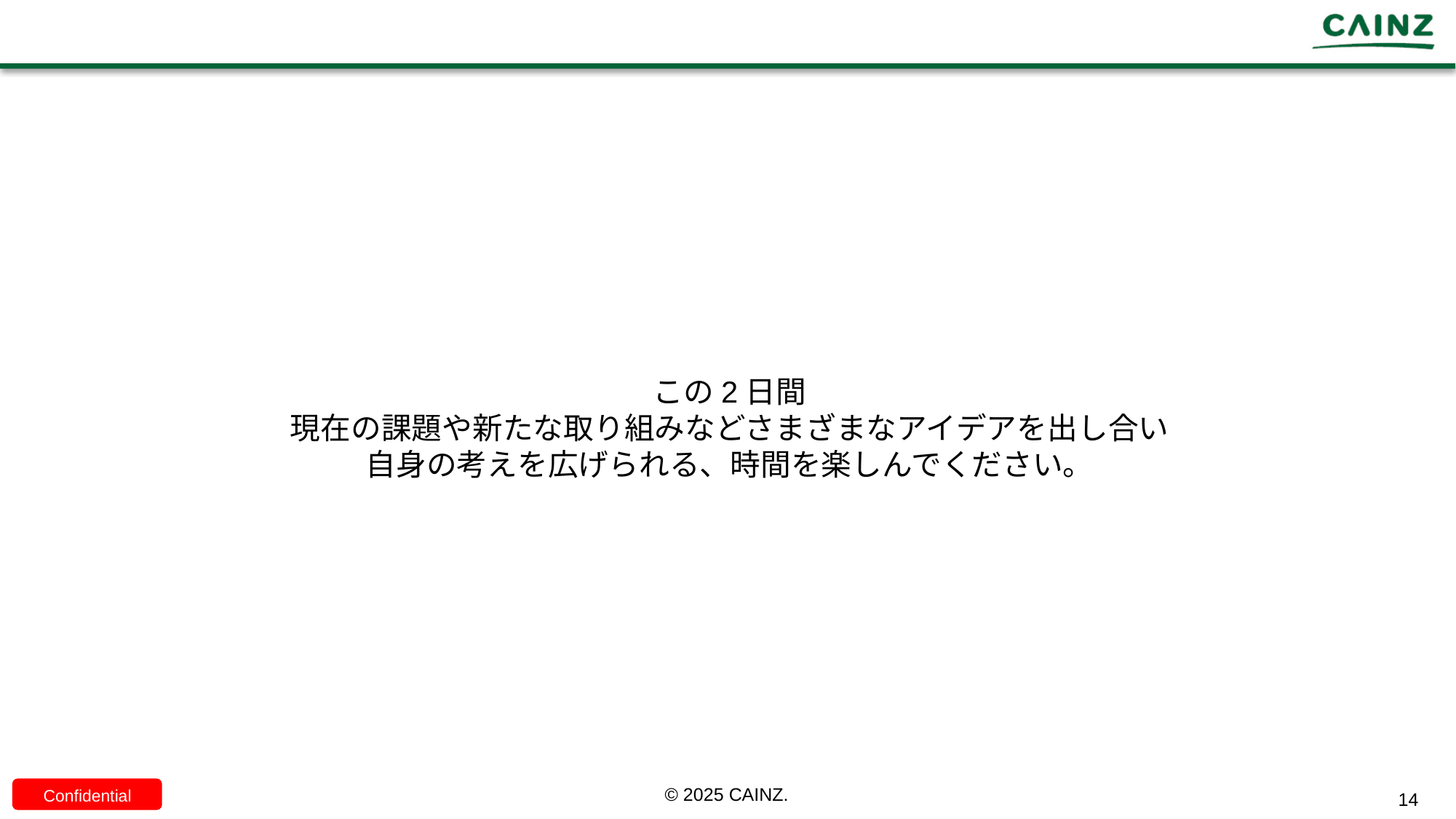

この2日間
現在の課題や新たな取り組みなどさまざまなアイデアを出し合い
自身の考えを広げられる、時間を楽しんでください。